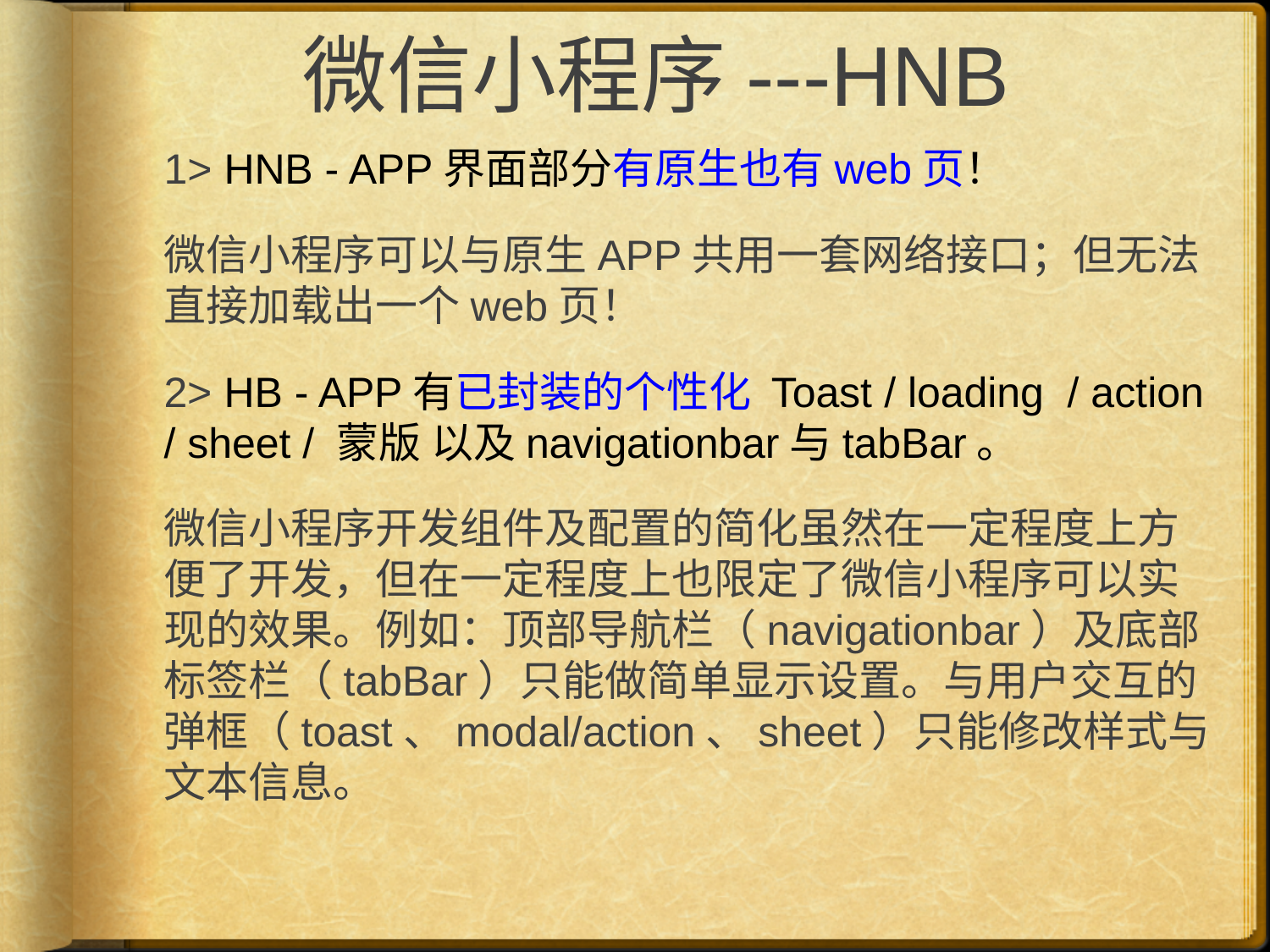

# 微信小程序---HNB
1> HNB - APP界面部分有原生也有web页！
微信小程序可以与原生APP共用一套网络接口；但无法直接加载出一个web页！
2> HB - APP有已封装的个性化 Toast / loading  / action / sheet / 蒙版 以及navigationbar与tabBar。
微信小程序开发组件及配置的简化虽然在一定程度上方便了开发，但在一定程度上也限定了微信小程序可以实现的效果。例如：顶部导航栏（navigationbar）及底部标签栏（tabBar）只能做简单显示设置。与用户交互的弹框（toast、modal/action、sheet）只能修改样式与文本信息。